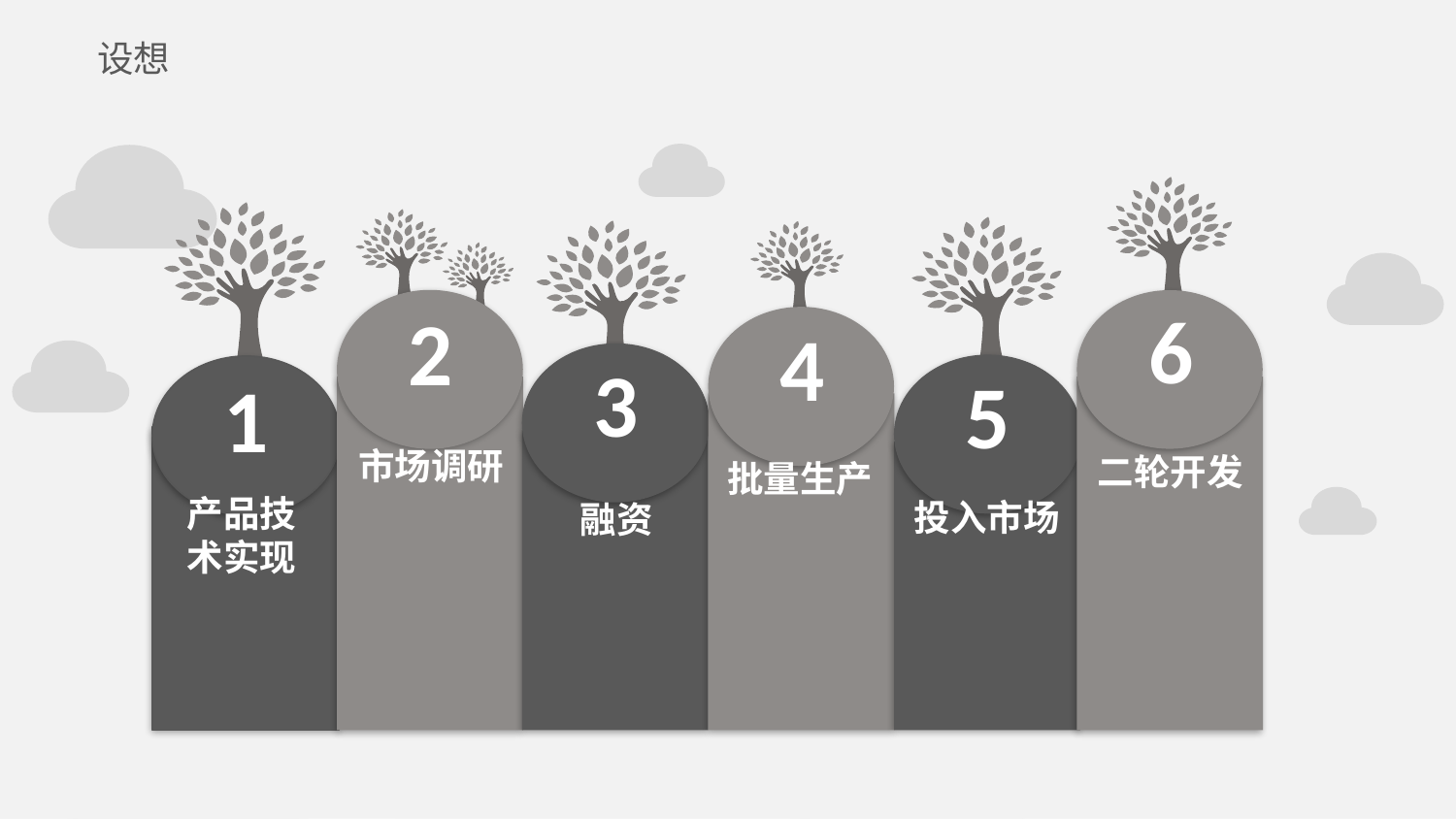

设想

6
2
4
3
5

1

市场调研

二轮开发

批量生产

产品技
术实现
投入市场

融资